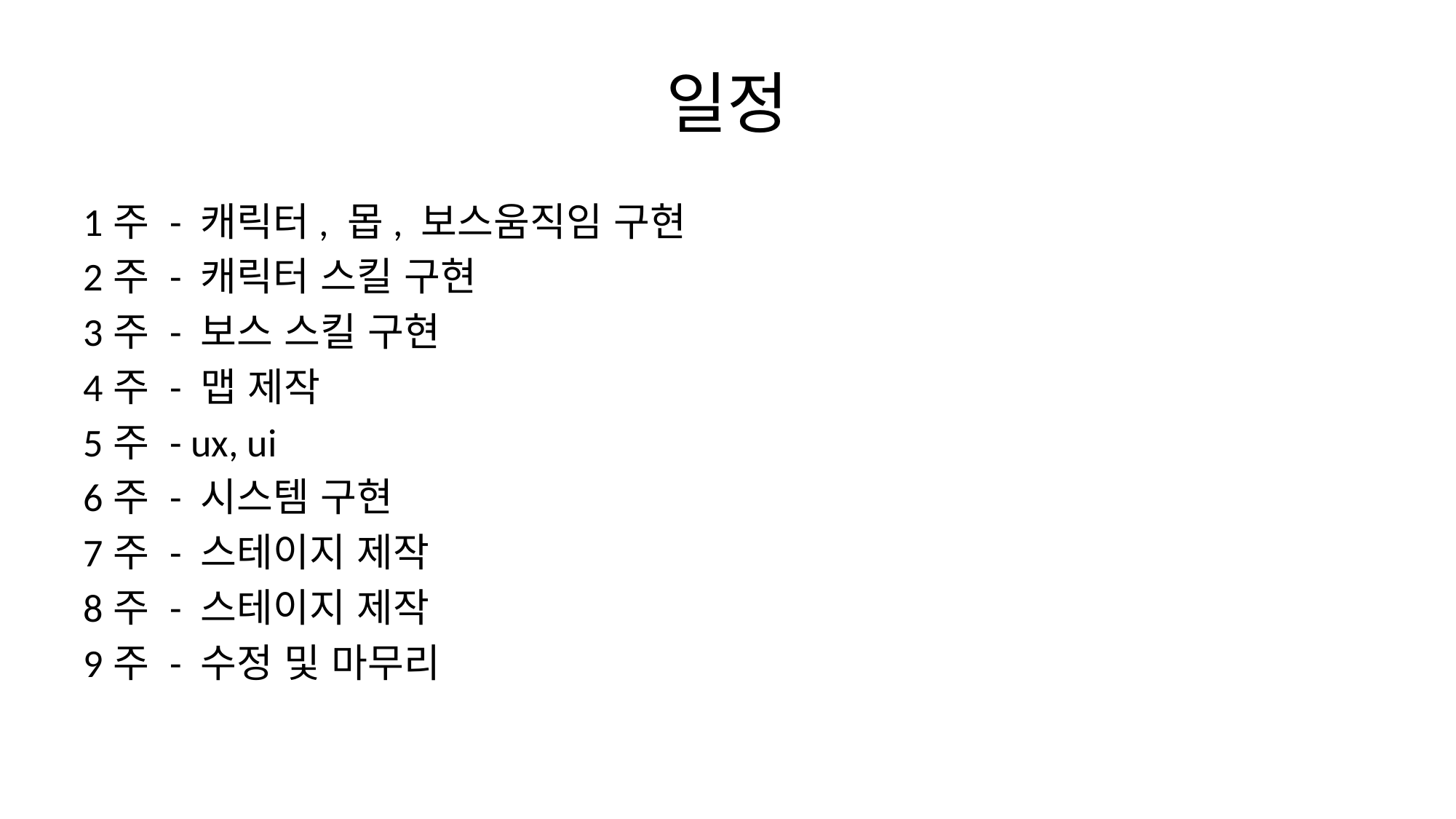

# 일정
1주 - 캐릭터, 몹, 보스움직임 구현
2주 - 캐릭터 스킬 구현
3주 - 보스 스킬 구현
4주 - 맵 제작
5주 - ux, ui
6주 - 시스템 구현
7주 - 스테이지 제작
8주 - 스테이지 제작
9주 - 수정 및 마무리